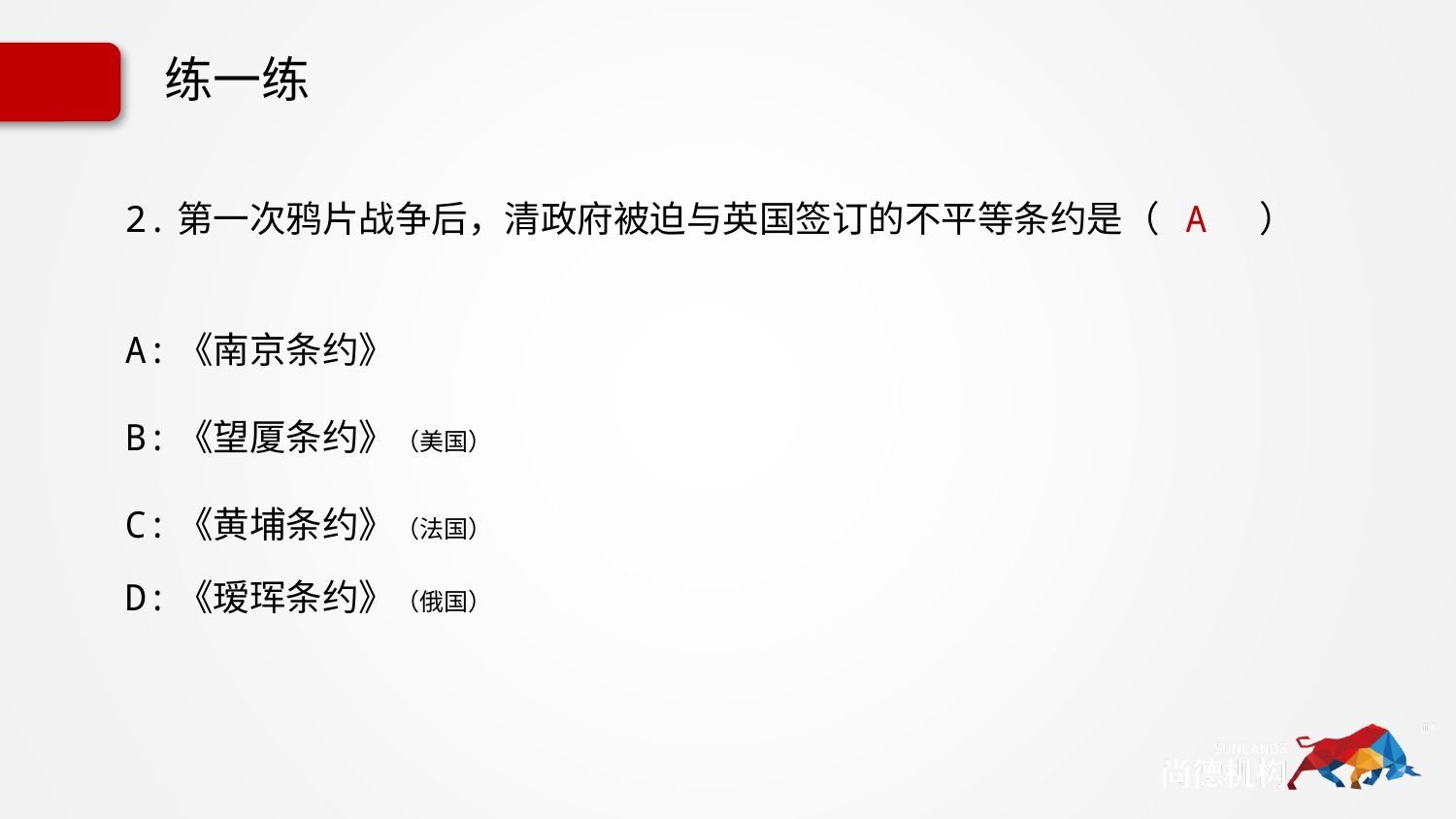

练一练
2.第一次鸦片战争后，清政府被迫与英国签订的不平等条约是（  A  ）

A:《南京条约》

B:《望厦条约》（美国）

C:《黄埔条约》（法国）
D:《瑷珲条约》（俄国）